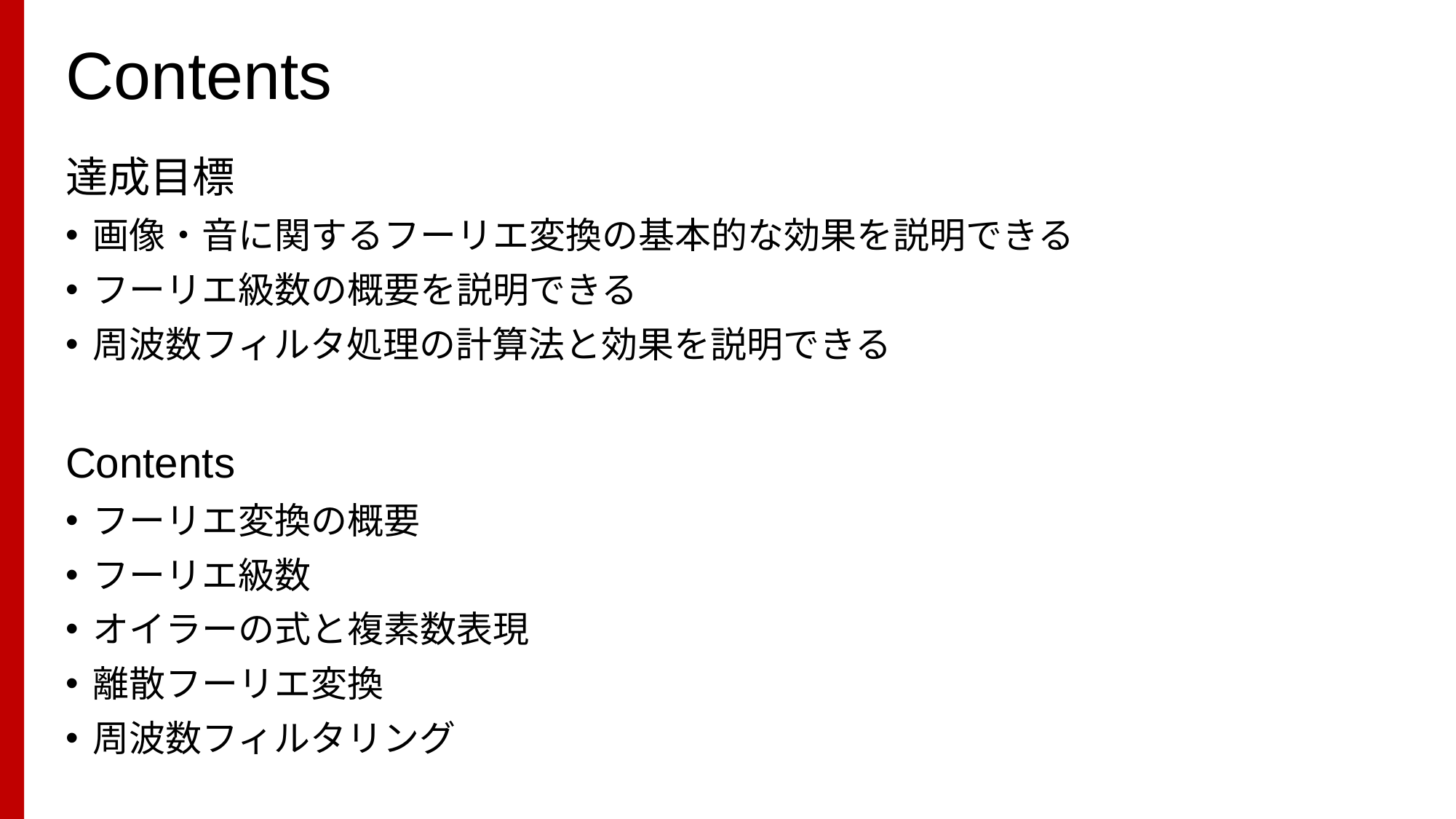

# Contents
達成目標
画像・音に関するフーリエ変換の基本的な効果を説明できる
フーリエ級数の概要を説明できる
周波数フィルタ処理の計算法と効果を説明できる

Contents
フーリエ変換の概要
フーリエ級数
オイラーの式と複素数表現
離散フーリエ変換
周波数フィルタリング